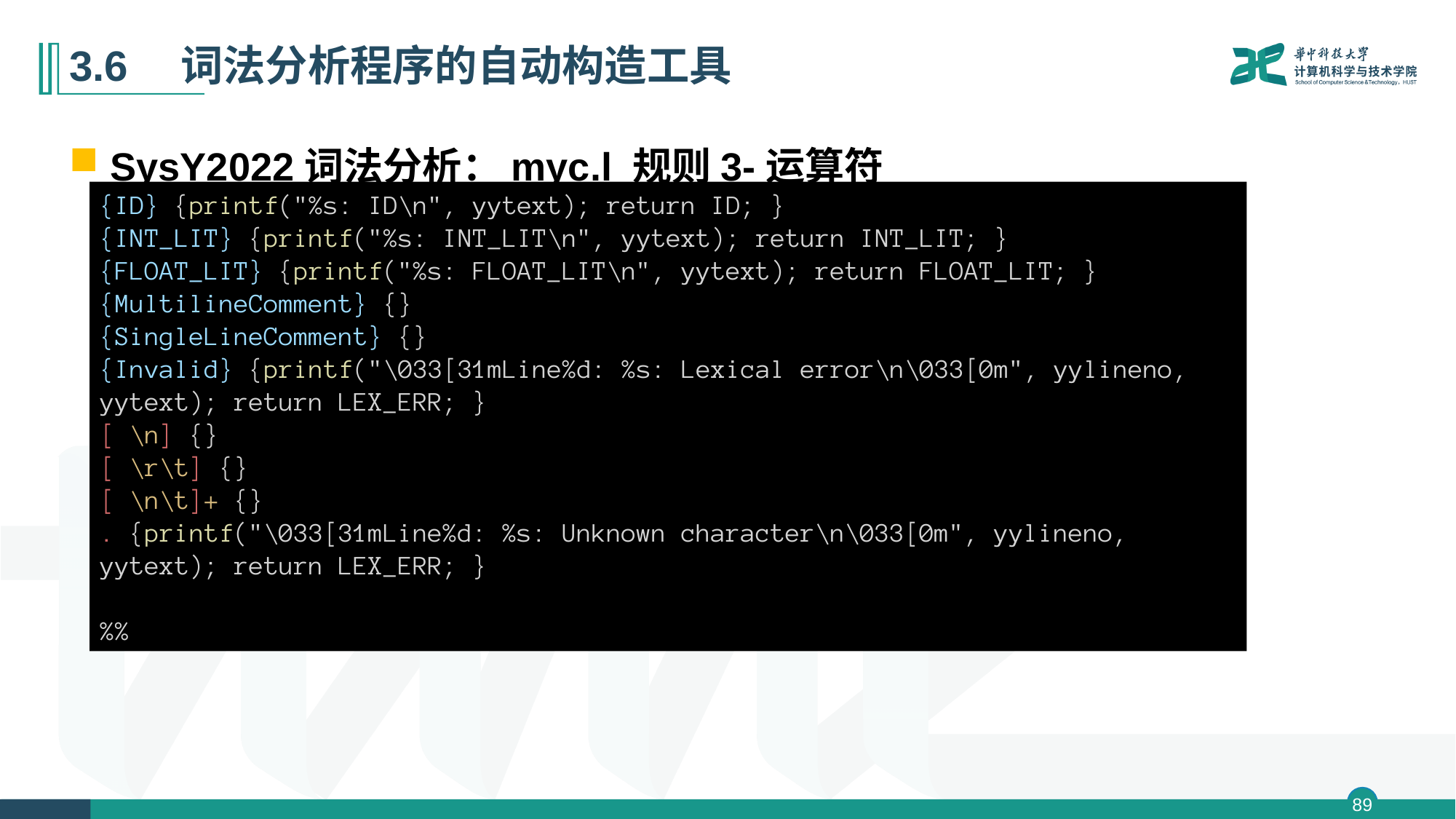

# 3.6　词法分析程序的自动构造工具
SysY2022词法分析：myc.l 规则3-运算符
{ID} {printf("%s: ID\n", yytext); return ID; }
{INT_LIT} {printf("%s: INT_LIT\n", yytext); return INT_LIT; }
{FLOAT_LIT} {printf("%s: FLOAT_LIT\n", yytext); return FLOAT_LIT; }
{MultilineComment} {}
{SingleLineComment} {}
{Invalid} {printf("\033[31mLine%d: %s: Lexical error\n\033[0m", yylineno, yytext); return LEX_ERR; }
[ \n] {}
[ \r\t] {}
[ \n\t]+ {}
. {printf("\033[31mLine%d: %s: Unknown character\n\033[0m", yylineno, yytext); return LEX_ERR; }
%%